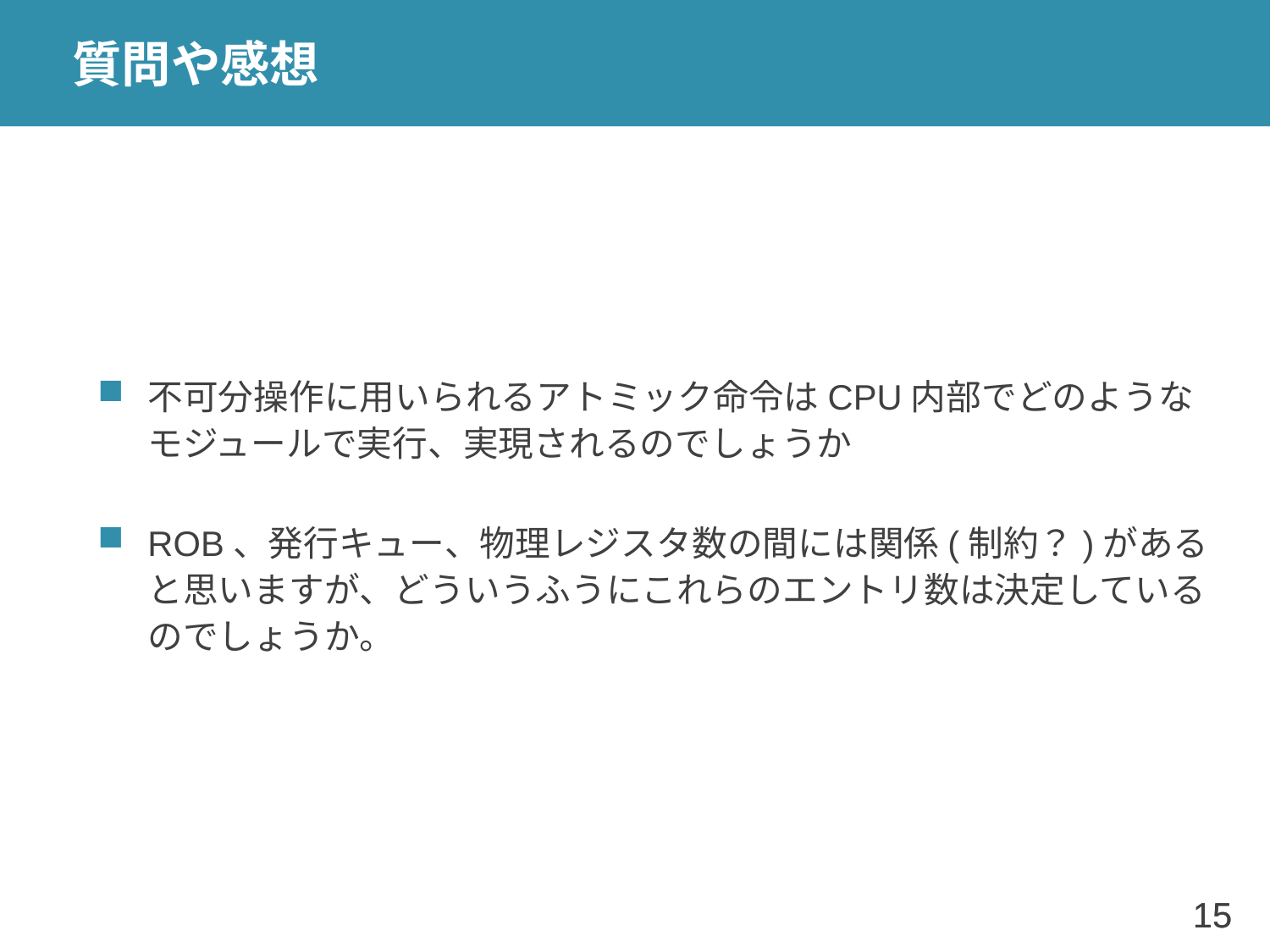

# 質問や感想
不可分操作に用いられるアトミック命令はCPU内部でどのようなモジュールで実行、実現されるのでしょうか
ROB、発行キュー、物理レジスタ数の間には関係(制約？)があると思いますが、どういうふうにこれらのエントリ数は決定しているのでしょうか。